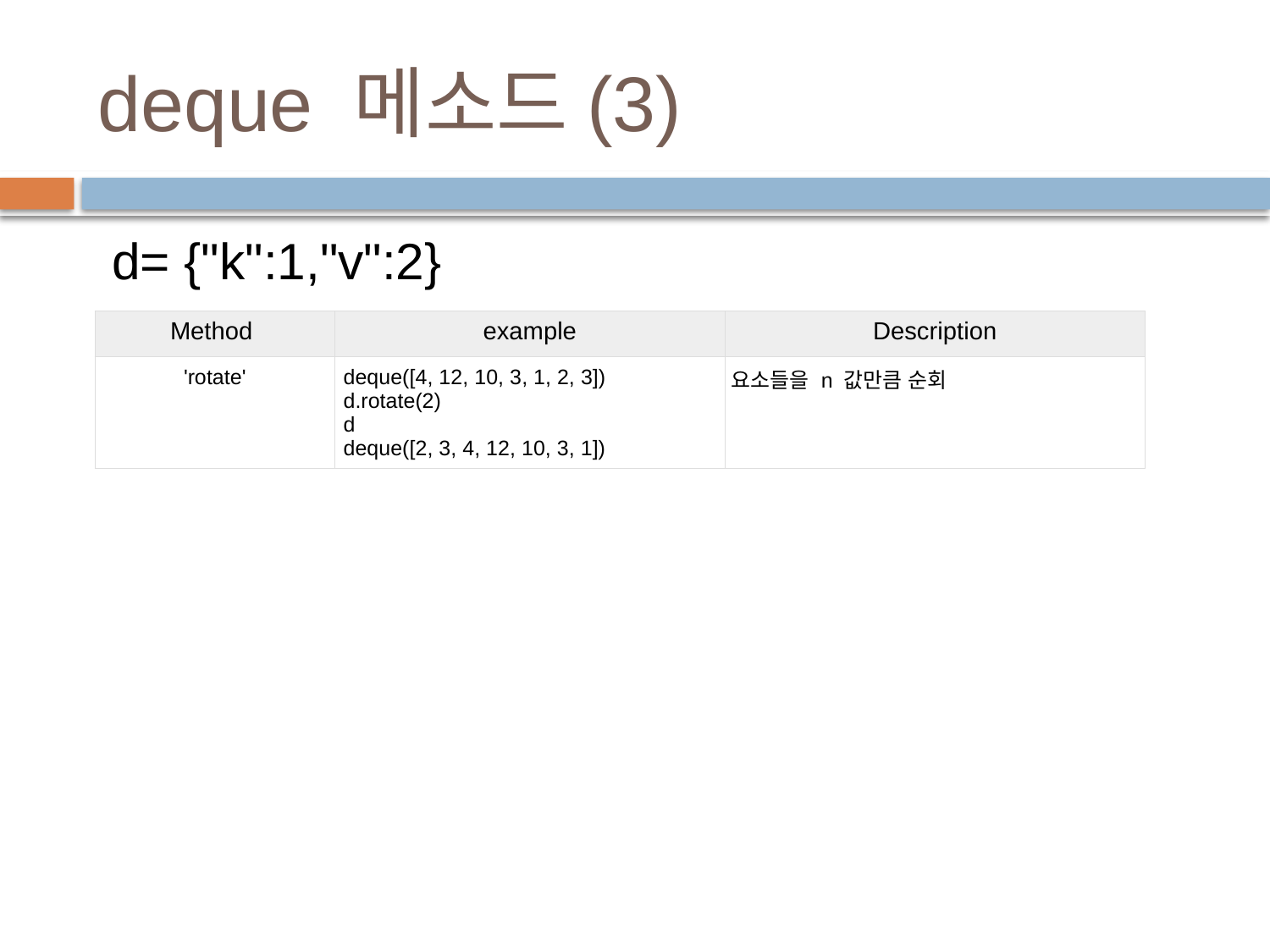

# deque 메소드(3)
 d= {"k":1,"v":2}

| Method | example | Description |
| --- | --- | --- |
| 'rotate' | deque([4, 12, 10, 3, 1, 2, 3]) d.rotate(2) d deque([2, 3, 4, 12, 10, 3, 1]) | 요소들을 n 값만큼 순회 |